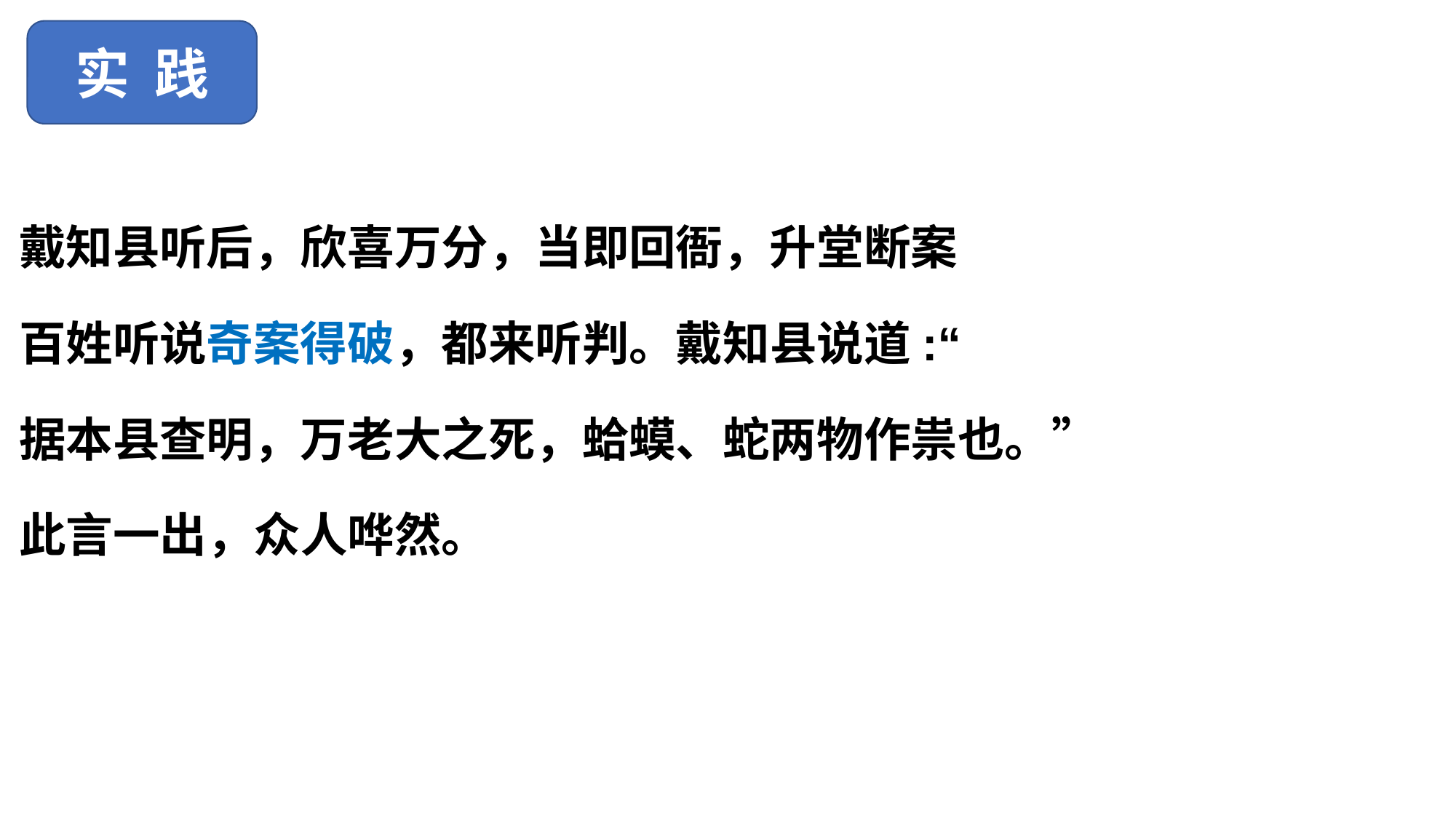

实  践
戴知县听后，欣喜万分，当即回衙，升堂断案
百姓听说奇案得破，都来听判。戴知县说道:“
据本县查明，万老大之死，蛤蟆、蛇两物作祟也。”
此言一出，众人哗然。